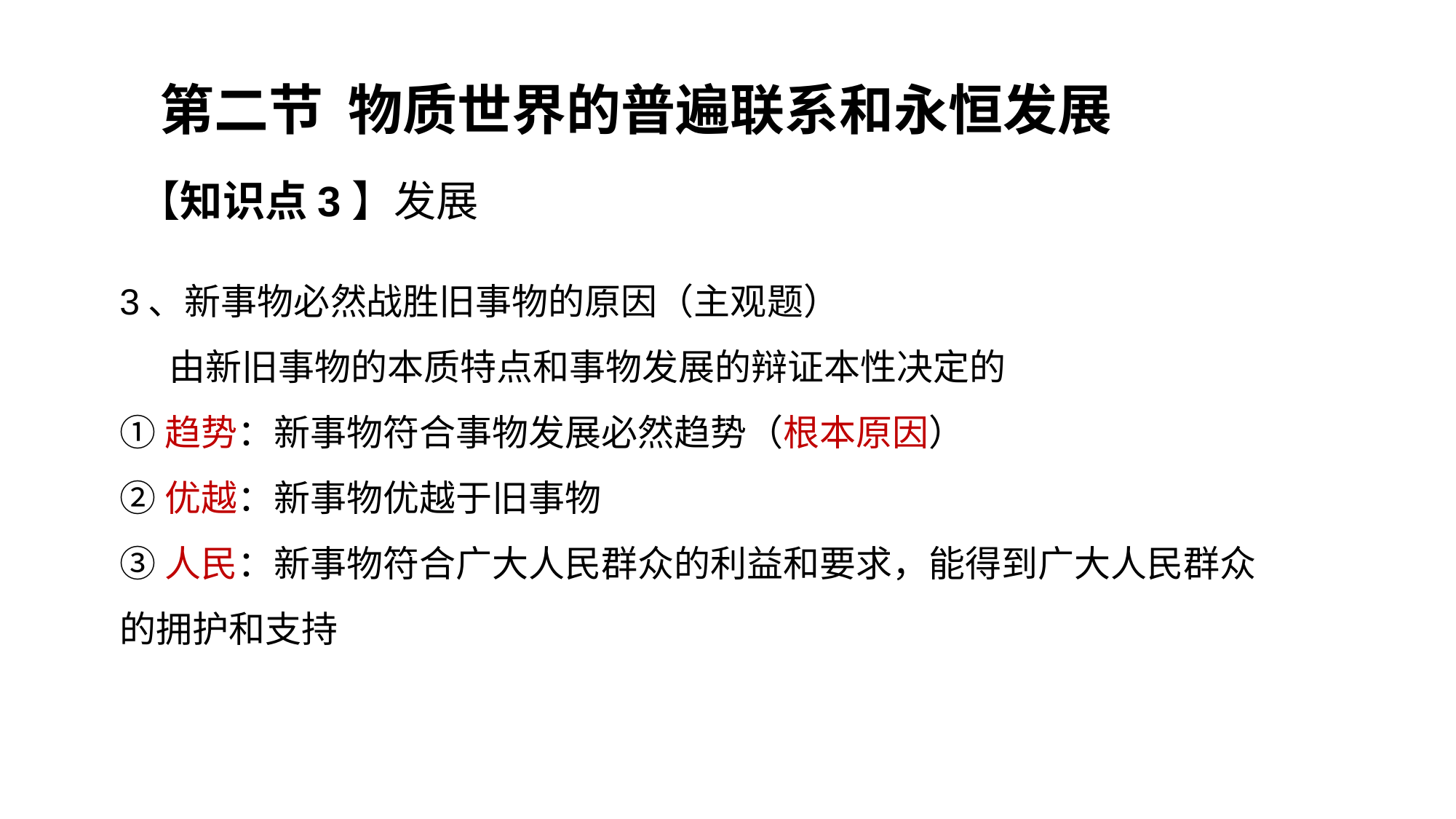

第二节  物质世界的普遍联系和永恒发展
【知识点3】发展
3、新事物必然战胜旧事物的原因（主观题）
     由新旧事物的本质特点和事物发展的辩证本性决定的
①趋势：新事物符合事物发展必然趋势（根本原因）
②优越：新事物优越于旧事物
③人民：新事物符合广大人民群众的利益和要求，能得到广大人民群众的拥护和支持